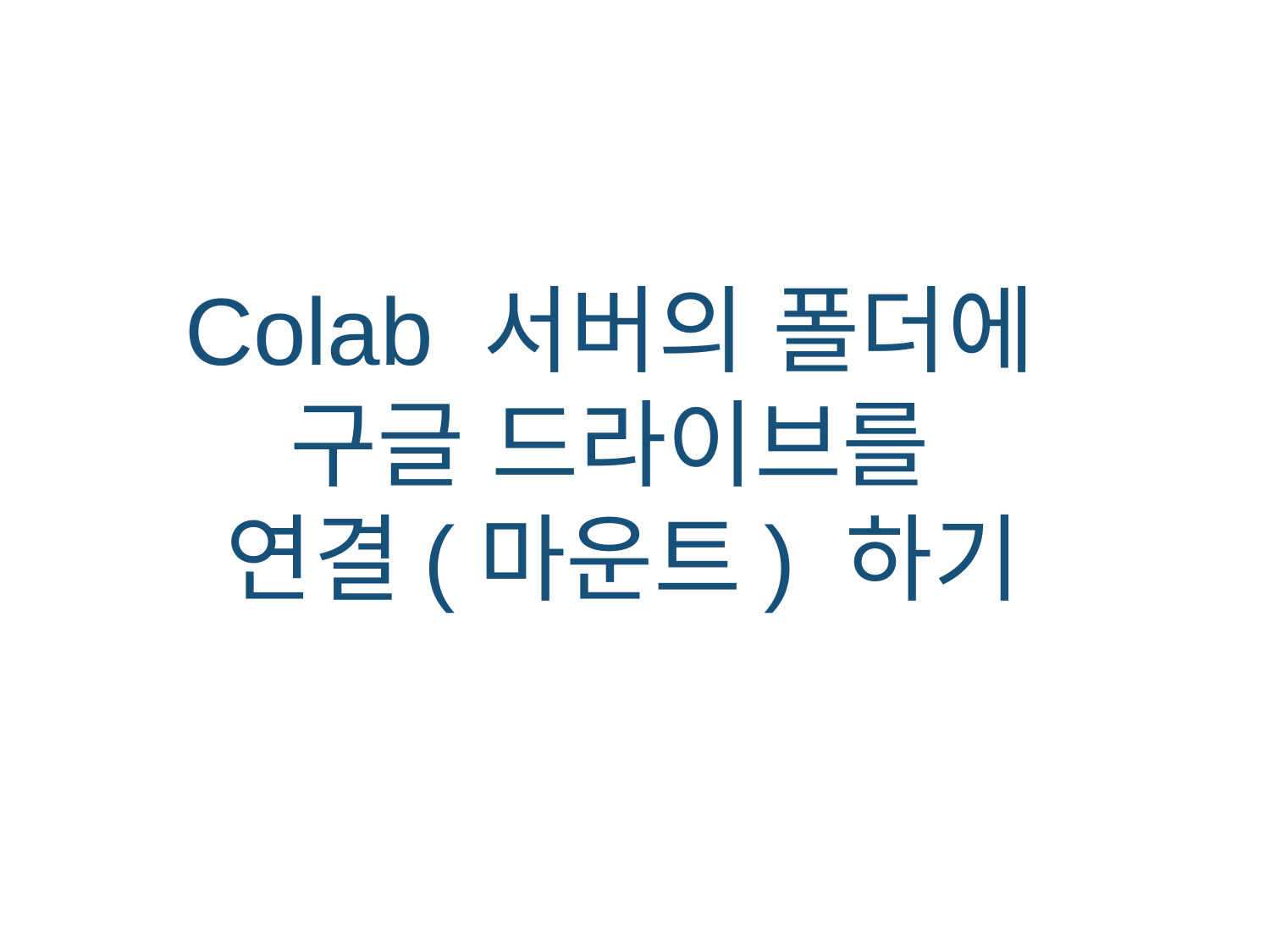

Colab 서버의 폴더에
구글 드라이브를
연결(마운트) 하기